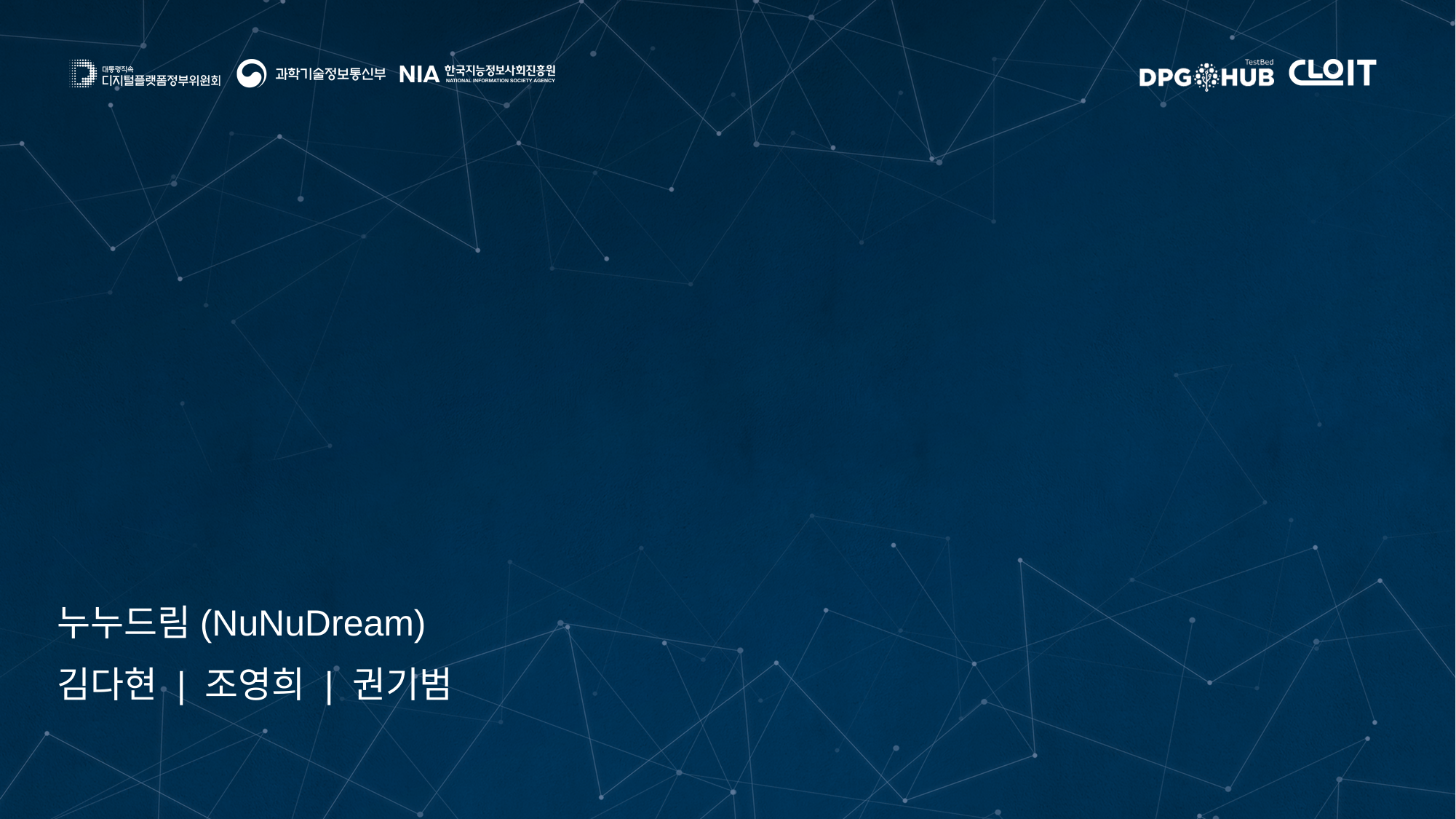

2024 DPG AI NoCode 해커톤(@광주)
누구나 누릴 수 있는 금융,
함께 만들어드림(Dream)

누누드림(NuNuDream)

김다현 | 조영희 | 권기범